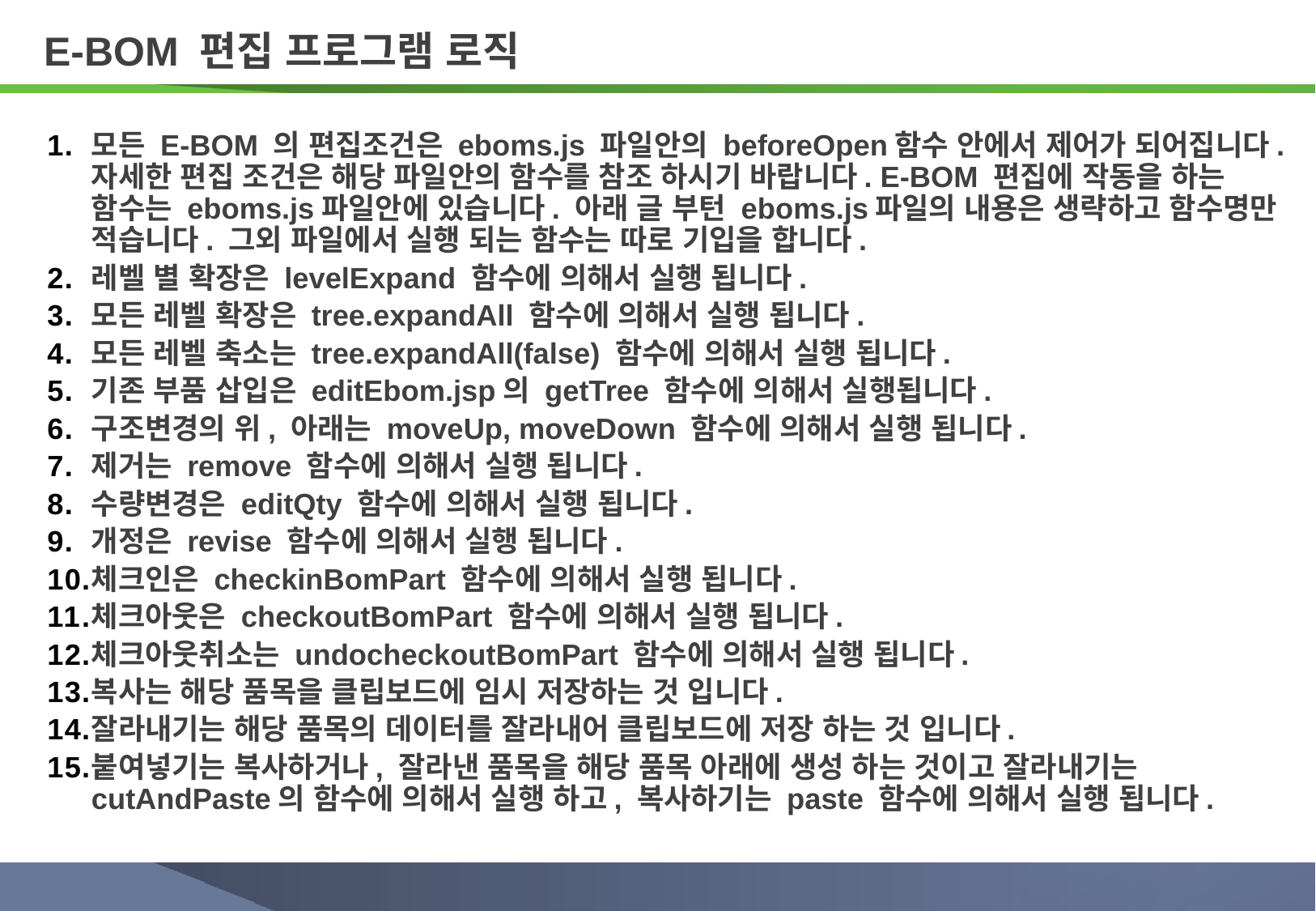

# E-bom 편집 프로그램 로직
모든 E-BOM 의 편집조건은 eboms.js 파일안의 beforeOpen함수 안에서 제어가 되어집니다. 자세한 편집 조건은 해당 파일안의 함수를 참조 하시기 바랍니다. E-BOM 편집에 작동을 하는 함수는 eboms.js파일안에 있습니다. 아래 글 부턴 eboms.js파일의 내용은 생략하고 함수명만 적습니다. 그외 파일에서 실행 되는 함수는 따로 기입을 합니다.
레벨 별 확장은 levelExpand 함수에 의해서 실행 됩니다.
모든 레벨 확장은 tree.expandAll 함수에 의해서 실행 됩니다.
모든 레벨 축소는 tree.expandAll(false) 함수에 의해서 실행 됩니다.
기존 부품 삽입은 editEbom.jsp의 getTree 함수에 의해서 실행됩니다.
구조변경의 위, 아래는 moveUp, moveDown 함수에 의해서 실행 됩니다.
제거는 remove 함수에 의해서 실행 됩니다.
수량변경은 editQty 함수에 의해서 실행 됩니다.
개정은 revise 함수에 의해서 실행 됩니다.
체크인은 checkinBomPart 함수에 의해서 실행 됩니다.
체크아웃은 checkoutBomPart 함수에 의해서 실행 됩니다.
체크아웃취소는 undocheckoutBomPart 함수에 의해서 실행 됩니다.
복사는 해당 품목을 클립보드에 임시 저장하는 것 입니다.
잘라내기는 해당 품목의 데이터를 잘라내어 클립보드에 저장 하는 것 입니다.
붙여넣기는 복사하거나, 잘라낸 품목을 해당 품목 아래에 생성 하는 것이고 잘라내기는 cutAndPaste의 함수에 의해서 실행 하고, 복사하기는 paste 함수에 의해서 실행 됩니다.